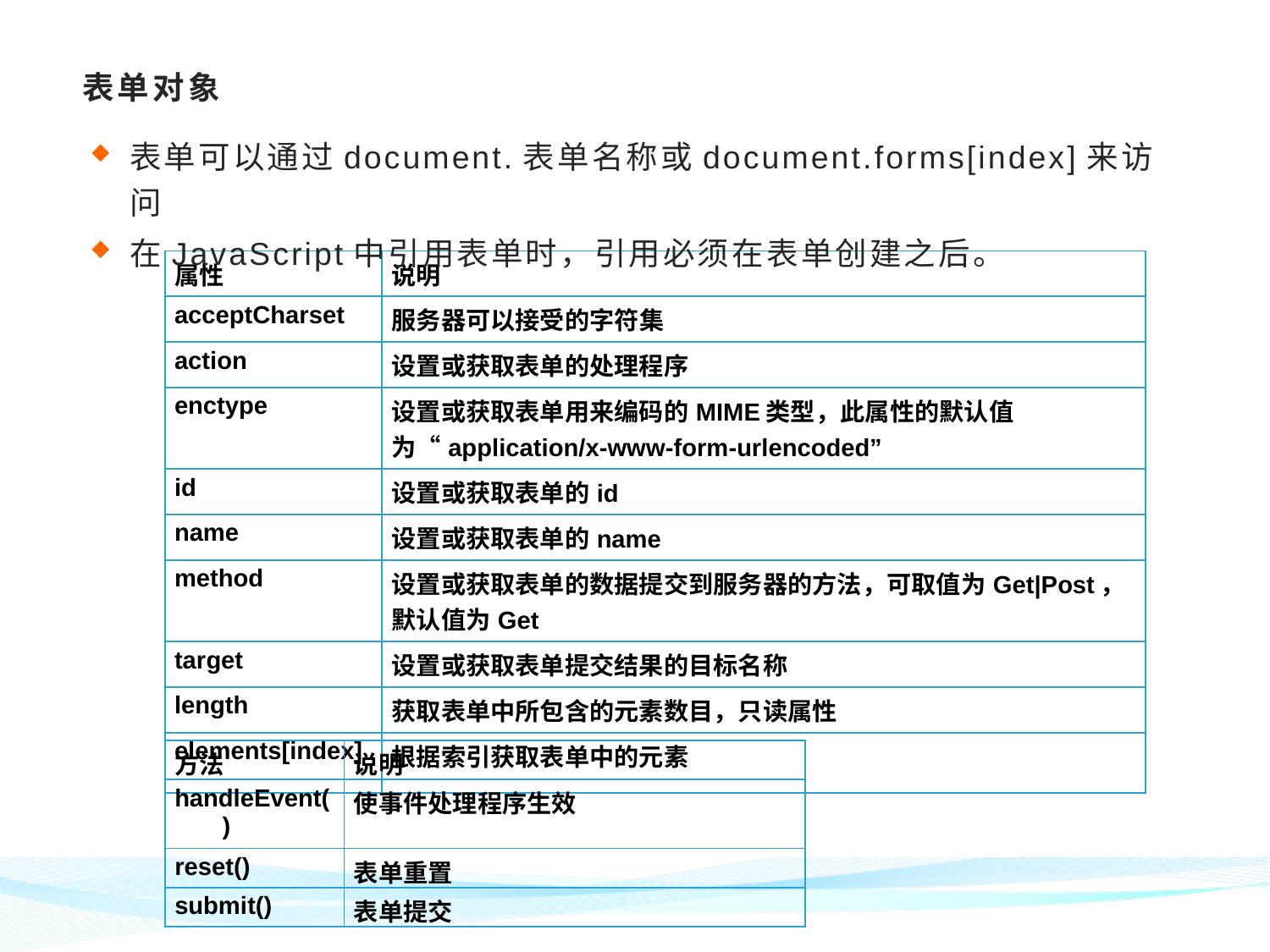

# 表单对象
表单可以通过document.表单名称或document.forms[index]来访问
在JavaScript中引用表单时，引用必须在表单创建之后。
| 属性 | 说明 |
| --- | --- |
| acceptCharset | 服务器可以接受的字符集 |
| action | 设置或获取表单的处理程序 |
| enctype | 设置或获取表单用来编码的MIME类型，此属性的默认值为“application/x-www-form-urlencoded” |
| id | 设置或获取表单的id |
| name | 设置或获取表单的name |
| method | 设置或获取表单的数据提交到服务器的方法，可取值为Get|Post，默认值为Get |
| target | 设置或获取表单提交结果的目标名称 |
| length | 获取表单中所包含的元素数目，只读属性 |
| elements[index] | 根据索引获取表单中的元素 |
| 方法 | 说明 |
| --- | --- |
| handleEvent() | 使事件处理程序生效 |
| reset() | 表单重置 |
| submit() | 表单提交 |
119